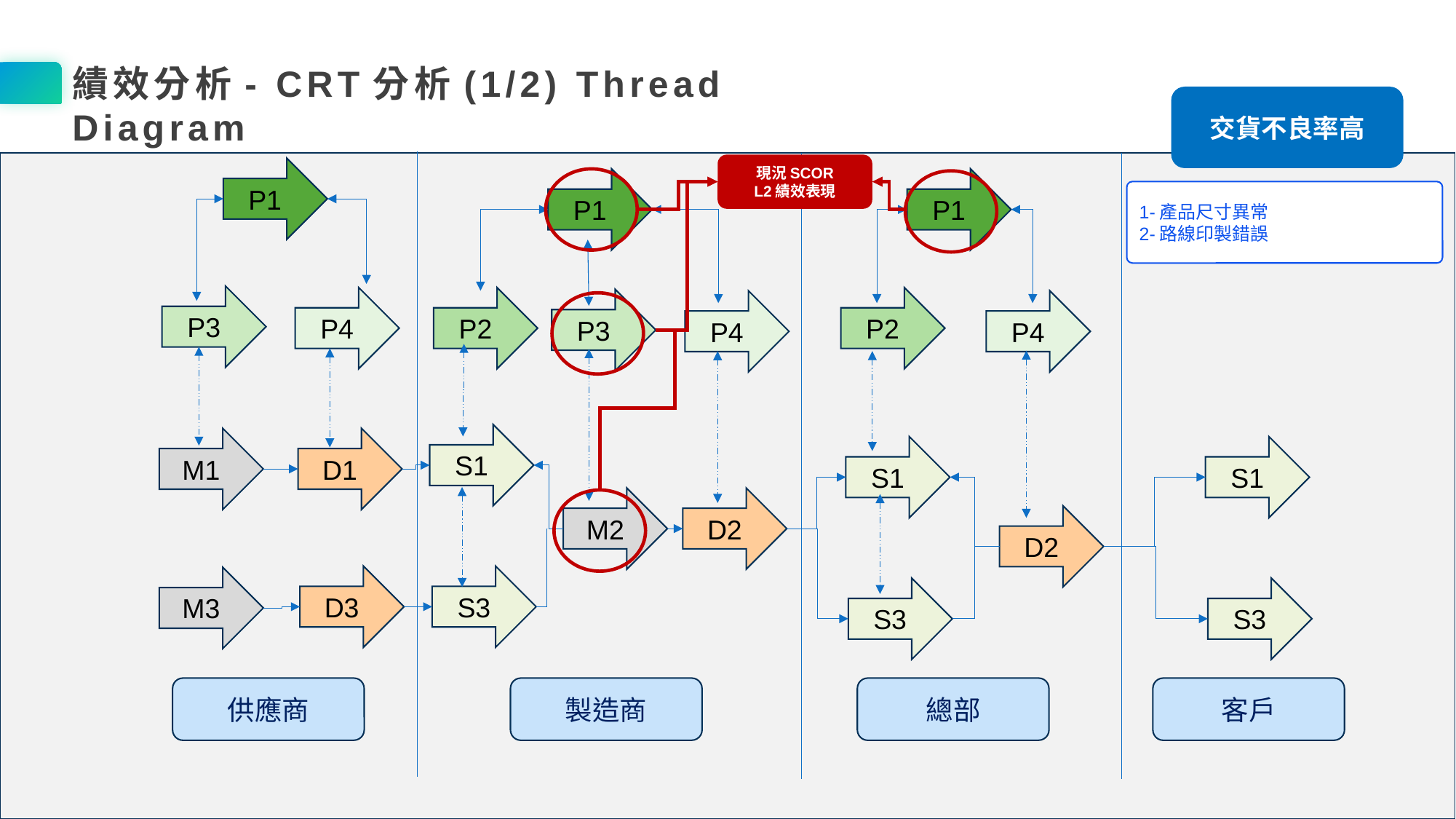

績效分析- CRT分析(1/2) Thread Diagram
交貨不良率高

現況SCOR
L2績效表現
P1

P1
P1

1-產品尺寸異常
2-路線印製錯誤
P3
P4
P2
P2
P3
P4
P4

S1
D1
M1
S1
S1
M2
D2

D2
S3
D3
M3
S3
S3
製造商
總部
客戶
供應商